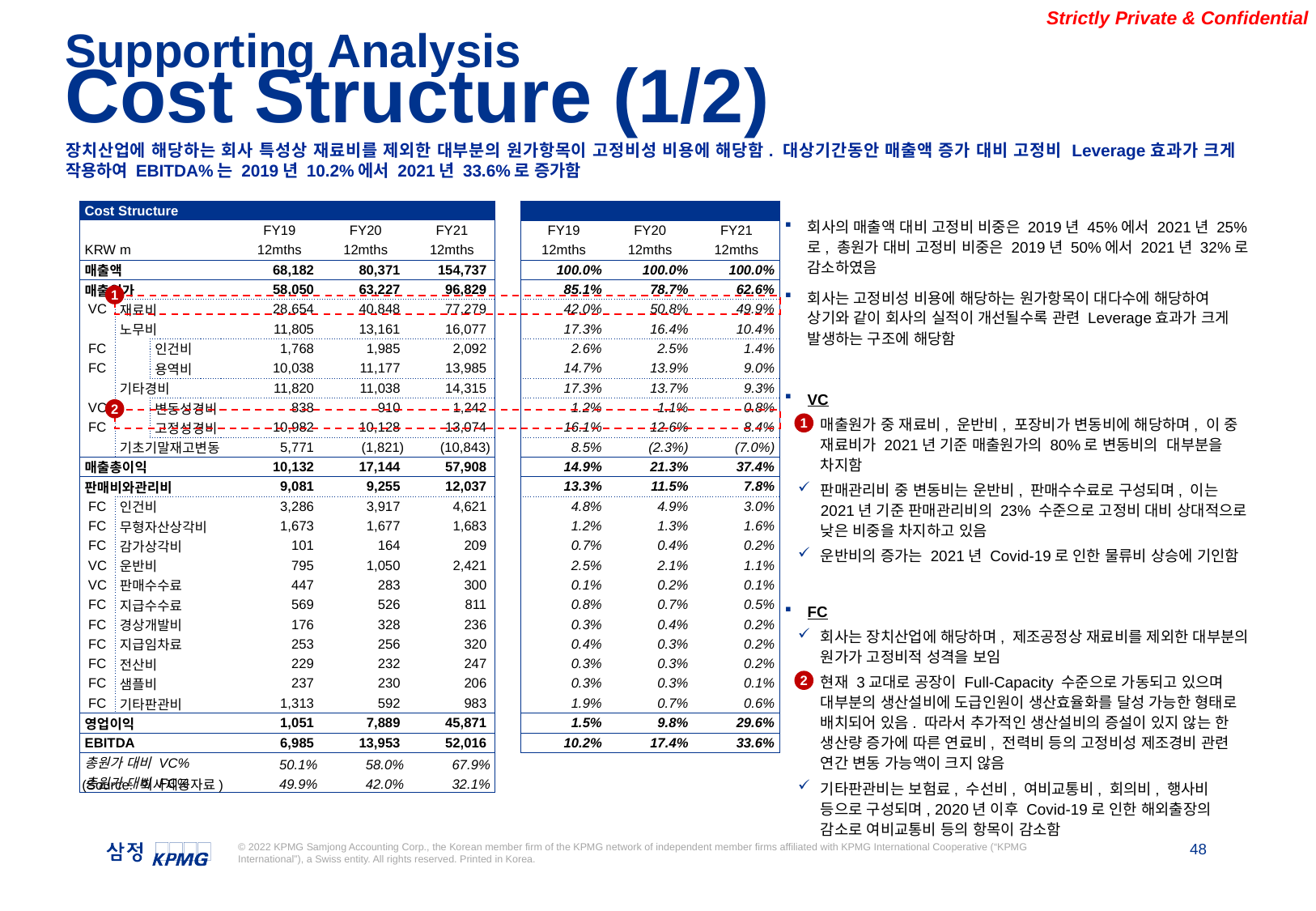

Supporting Analysis
Cost Structure (1/2)
장치산업에 해당하는 회사 특성상 재료비를 제외한 대부분의 원가항목이 고정비성 비용에 해당함. 대상기간동안 매출액 증가 대비 고정비 Leverage효과가 크게 작용하여 EBITDA%는 2019년 10.2%에서 2021년 33.6%로 증가함
| Cost Structure |  |  |  |  |  |  |  |  |  |
| --- | --- | --- | --- | --- | --- | --- | --- | --- | --- |
|  |  |  | FY19 | FY20 | FY21 |  | FY19 | FY20 | FY21 |
| KRW m |  |  | 12mths | 12mths | 12mths |  | 12mths | 12mths | 12mths |
| 매출액 |  |  | 68,182 | 80,371 | 154,737 |  | 100.0% | 100.0% | 100.0% |
| 매출원가 |  |  | 58,050 | 63,227 | 96,829 |  | 85.1% | 78.7% | 62.6% |
| VC | 재료비 |  | 28,654 | 40,848 | 77,279 |  | 42.0% | 50.8% | 49.9% |
|  | 노무비 |  | 11,805 | 13,161 | 16,077 |  | 17.3% | 16.4% | 10.4% |
| FC |  | 인건비 | 1,768 | 1,985 | 2,092 |  | 2.6% | 2.5% | 1.4% |
| FC |  | 용역비 | 10,038 | 11,177 | 13,985 |  | 14.7% | 13.9% | 9.0% |
|  | 기타경비 |  | 11,820 | 11,038 | 14,315 |  | 17.3% | 13.7% | 9.3% |
| VC |  | 변동성경비 | 838 | 910 | 1,242 |  | 1.2% | 1.1% | 0.8% |
| FC |  | 고정성경비 | 10,982 | 10,128 | 13,074 |  | 16.1% | 12.6% | 8.4% |
|  | 기초기말재고변동 |  | 5,771 | (1,821) | (10,843) |  | 8.5% | (2.3%) | (7.0%) |
| 매출총이익 |  |  | 10,132 | 17,144 | 57,908 |  | 14.9% | 21.3% | 37.4% |
| 판매비와관리비 |  |  | 9,081 | 9,255 | 12,037 |  | 13.3% | 11.5% | 7.8% |
| FC | 인건비 |  | 3,286 | 3,917 | 4,621 |  | 4.8% | 4.9% | 3.0% |
| FC | 무형자산상각비 |  | 1,673 | 1,677 | 1,683 |  | 1.2% | 1.3% | 1.6% |
| FC | 감가상각비 |  | 101 | 164 | 209 |  | 0.7% | 0.4% | 0.2% |
| VC | 운반비 |  | 795 | 1,050 | 2,421 |  | 2.5% | 2.1% | 1.1% |
| VC | 판매수수료 |  | 447 | 283 | 300 |  | 0.1% | 0.2% | 0.1% |
| FC | 지급수수료 |  | 569 | 526 | 811 |  | 0.8% | 0.7% | 0.5% |
| FC | 경상개발비 |  | 176 | 328 | 236 |  | 0.3% | 0.4% | 0.2% |
| FC | 지급임차료 |  | 253 | 256 | 320 |  | 0.4% | 0.3% | 0.2% |
| FC | 전산비 |  | 229 | 232 | 247 |  | 0.3% | 0.3% | 0.2% |
| FC | 샘플비 |  | 237 | 230 | 206 |  | 0.3% | 0.3% | 0.1% |
| FC | 기타판관비 |  | 1,313 | 592 | 983 |  | 1.9% | 0.7% | 0.6% |
| 영업이익 |  |  | 1,051 | 7,889 | 45,871 |  | 1.5% | 9.8% | 29.6% |
| EBITDA |  |  | 6,985 | 13,953 | 52,016 |  | 10.2% | 17.4% | 33.6% |
| 총원가 대비 VC% |  |  | 50.1% | 58.0% | 67.9% |  |  |  |  |
| 총원가 대비 FC% |  |  | 49.9% | 42.0% | 32.1% |  |  |  |  |
회사의 매출액 대비 고정비 비중은 2019년 45%에서 2021년 25%로, 총원가 대비 고정비 비중은 2019년 50%에서 2021년 32%로 감소하였음
회사는 고정비성 비용에 해당하는 원가항목이 대다수에 해당하여 상기와 같이 회사의 실적이 개선될수록 관련 Leverage효과가 크게 발생하는 구조에 해당함

VC
매출원가 중 재료비, 운반비, 포장비가 변동비에 해당하며, 이 중 재료비가 2021년 기준 매출원가의 80%로 변동비의  대부분을 차지함
판매관리비 중 변동비는 운반비, 판매수수료로 구성되며, 이는 2021년 기준 판매관리비의 23% 수준으로 고정비 대비 상대적으로 낮은 비중을 차지하고 있음
운반비의 증가는 2021년 Covid-19로 인한 물류비 상승에 기인함

FC
회사는 장치산업에 해당하며, 제조공정상 재료비를 제외한 대부분의 원가가 고정비적 성격을 보임
현재 3교대로 공장이 Full-Capacity 수준으로 가동되고 있으며 대부분의 생산설비에 도급인원이 생산효율화를 달성 가능한 형태로 배치되어 있음. 따라서 추가적인 생산설비의 증설이 있지 않는 한 생산량 증가에 따른 연료비, 전력비 등의 고정비성 제조경비 관련 연간 변동 가능액이 크지 않음
기타판관비는 보험료, 수선비, 여비교통비, 회의비, 행사비 등으로 구성되며, 2020년 이후 Covid-19로 인한 해외출장의 감소로 여비교통비 등의 항목이 감소함

1

2

1
2
(Source: 회사제공자료)